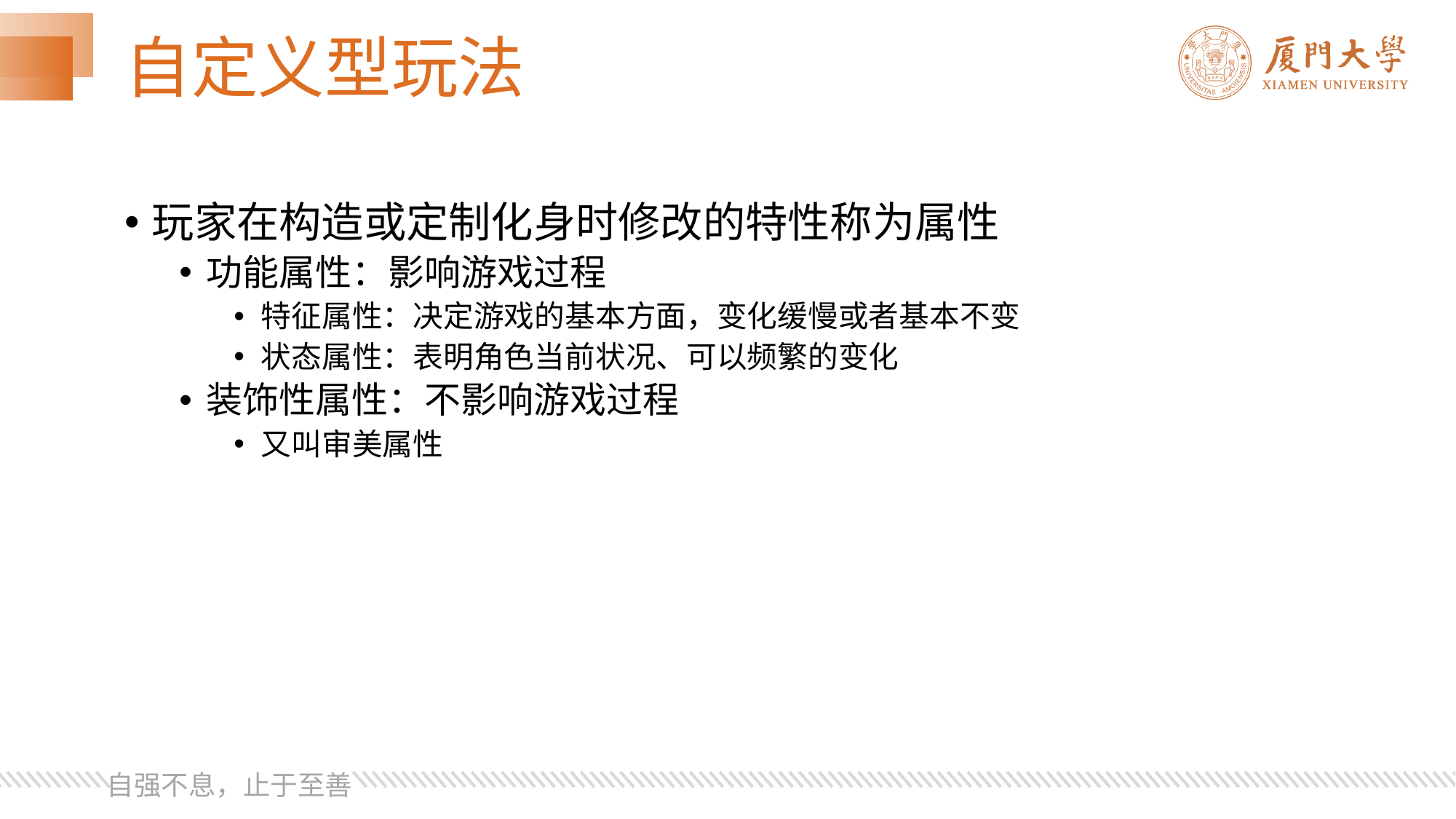

# 自定义型玩法
玩家在构造或定制化身时修改的特性称为属性
功能属性：影响游戏过程
特征属性：决定游戏的基本方面，变化缓慢或者基本不变
状态属性：表明角色当前状况、可以频繁的变化
装饰性属性：不影响游戏过程
又叫审美属性